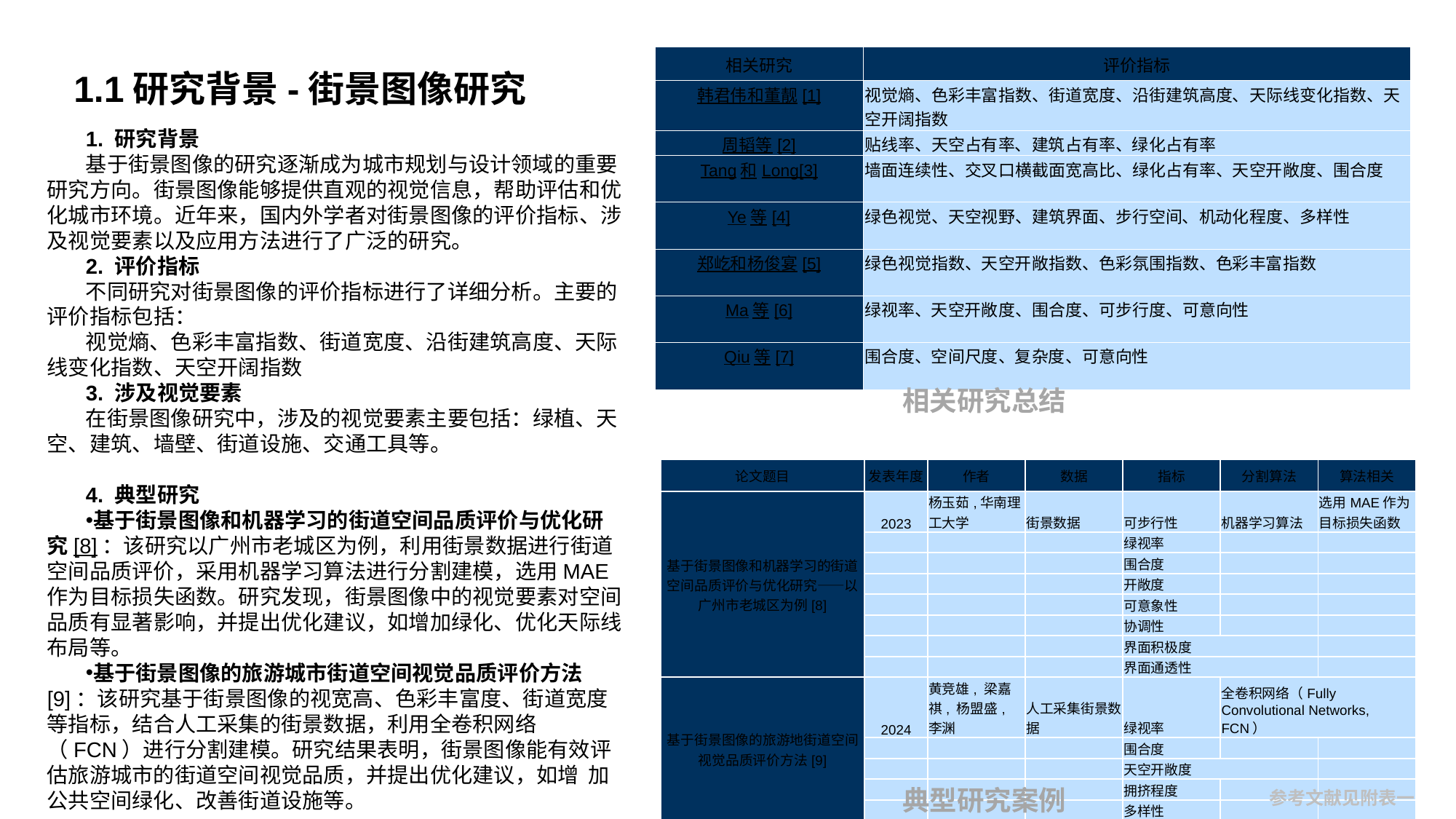

| 相关研究 | 评价指标 |
| --- | --- |
| 韩君伟和董靓[1] | 视觉熵、色彩丰富指数、街道宽度、沿街建筑高度、天际线变化指数、天空开阔指数 |
| 周韬等[2] | 贴线率、天空占有率、建筑占有率、绿化占有率 |
| Tang和Long[3] | 墙面连续性、交叉口横截面宽高比、绿化占有率、天空开敞度、围合度 |
| Ye等[4] | 绿色视觉、天空视野、建筑界面、步行空间、机动化程度、多样性 |
| 郑屹和杨俊宴[5] | 绿色视觉指数、天空开敞指数、色彩氛围指数、色彩丰富指数 |
| Ma等[6] | 绿视率、天空开敞度、围合度、可步行度、可意向性 |
| Qiu等[7] | 围合度、空间尺度、复杂度、可意向性 |
1.1研究背景-街景图像研究
1. 研究背景
基于街景图像的研究逐渐成为城市规划与设计领域的重要研究方向。街景图像能够提供直观的视觉信息，帮助评估和优化城市环境。近年来，国内外学者对街景图像的评价指标、涉及视觉要素以及应用方法进行了广泛的研究。
2. 评价指标
不同研究对街景图像的评价指标进行了详细分析。主要的评价指标包括：
视觉熵、色彩丰富指数、街道宽度、沿街建筑高度、天际线变化指数、天空开阔指数
3. 涉及视觉要素
在街景图像研究中，涉及的视觉要素主要包括：绿植、天空、建筑、墙壁、街道设施、交通工具等。

4. 典型研究
基于街景图像和机器学习的街道空间品质评价与优化研究[8]：该研究以广州市老城区为例，利用街景数据进行街道空间品质评价，采用机器学习算法进行分割建模，选用MAE作为目标损失函数。研究发现，街景图像中的视觉要素对空间品质有显著影响，并提出优化建议，如增加绿化、优化天际线布局等。
基于街景图像的旅游城市街道空间视觉品质评价方法[9]：该研究基于街景图像的视宽高、色彩丰富度、街道宽度等指标，结合人工采集的街景数据，利用全卷积网络（FCN）进行分割建模。研究结果表明，街景图像能有效评估旅游城市的街道空间视觉品质，并提出优化建议，如增  加公共空间绿化、改善街道设施等。
相关研究总结
| 论文题目 | 发表年度 | 作者 | 数据 | 指标 | 分割算法 | 算法相关 |
| --- | --- | --- | --- | --- | --- | --- |
| 基于街景图像和机器学习的街道空间品质评价与优化研究——以广州市老城区为例[8] | 2023 | 杨玉茹,华南理工大学 | 街景数据 | 可步行性 | 机器学习算法 | 选用MAE作为目标损失函数 |
|  |  |  |  | 绿视率 |  |  |
|  |  |  |  | 围合度 |  |  |
|  |  |  |  | 开敞度 |  |  |
|  |  |  |  | 可意象性 |  |  |
|  |  |  |  | 协调性 |  |  |
|  |  |  |  | 界面积极度 |  |  |
|  |  |  |  | 界面通透性 |  |  |
| 基于街景图像的旅游地街道空间视觉品质评价方法[9] | 2024 | 黄竞雄, 梁嘉祺, 杨盟盛, 李渊 | 人工采集街景数据 | 绿视率 | 全卷积网络（Fully Convolutional Networks, FCN） |  |
|  |  |  |  | 围合度 |  |  |
|  |  |  |  | 天空开敞度 |  |  |
|  |  |  |  | 拥挤程度 |  |  |
|  |  |  |  | 多样性 |  |  |
典型研究案例
参考文献见附表一